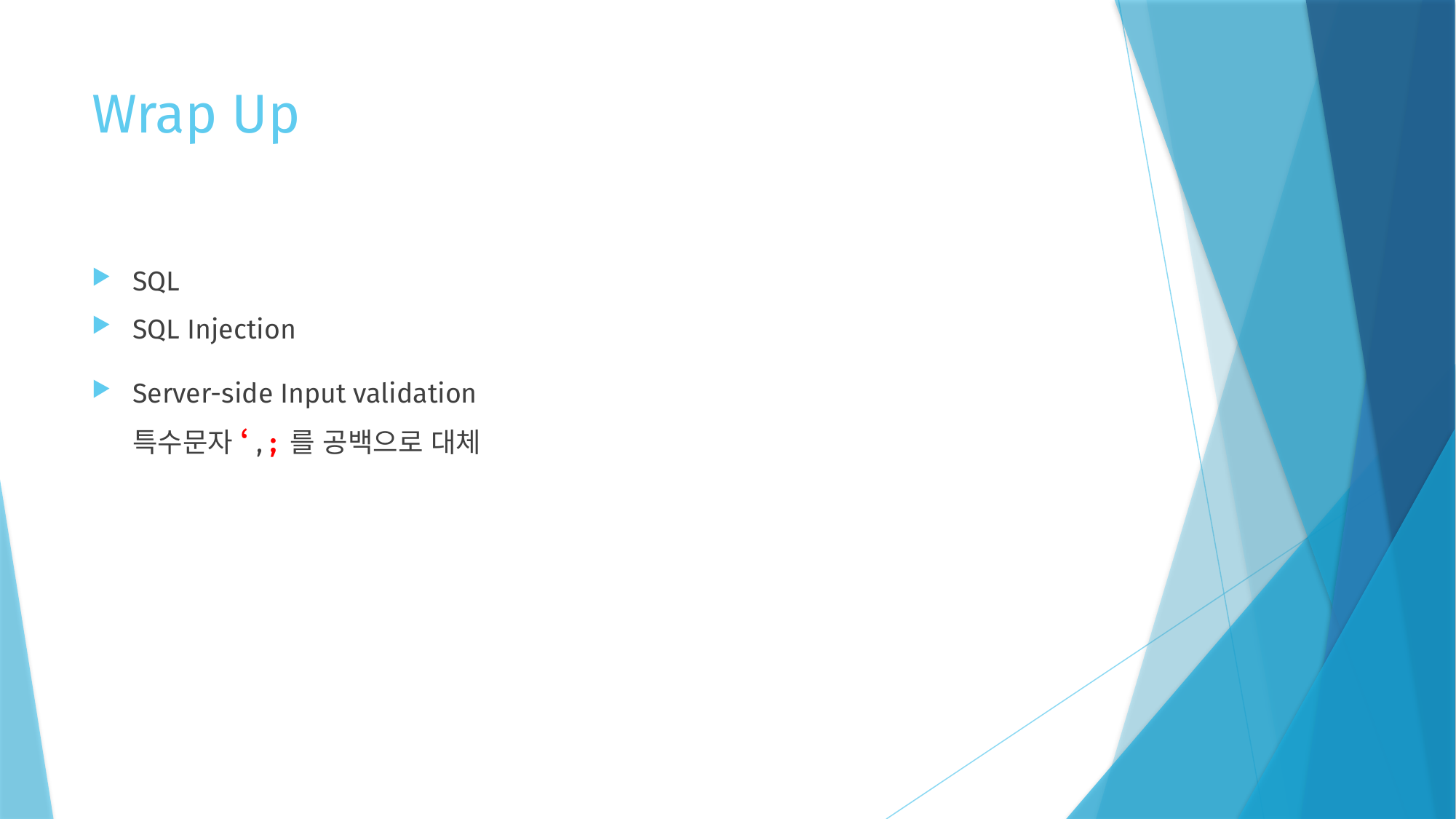

# Wrap Up
SQL
SQL Injection
Server-side Input validation
특수문자 ‘, ; 를 공백으로 대체